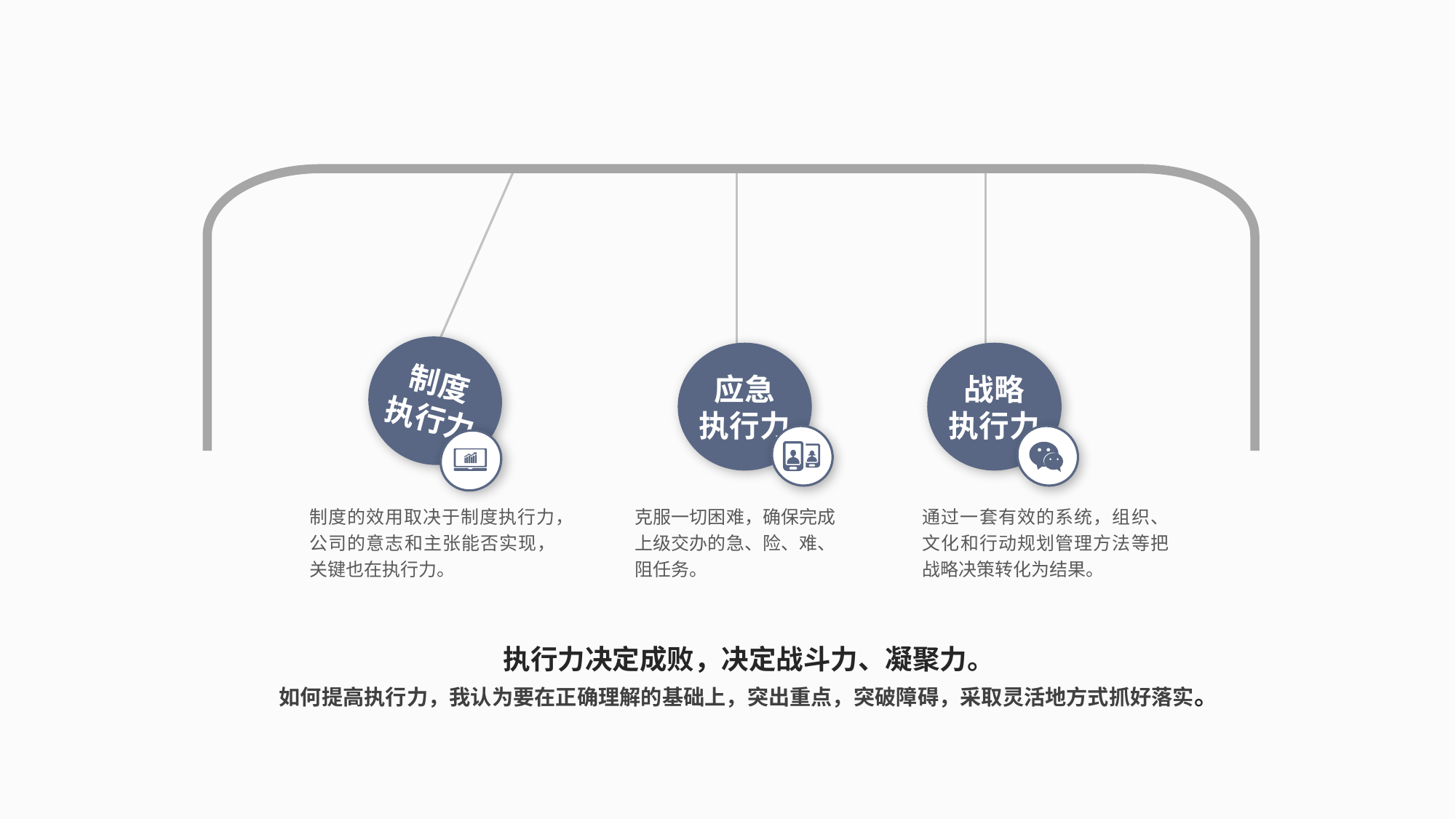

制度
执行力

应急
执行力

战略
执行力

制度的效用取决于制度执行力，公司的意志和主张能否实现，关键也在执行力。
克服一切困难，确保完成上级交办的急、险、难、阻任务。
通过一套有效的系统，组织、文化和行动规划管理方法等把战略决策转化为结果。
执行力决定成败，决定战斗力、凝聚力。
如何提高执行力，我认为要在正确理解的基础上，突出重点，突破障碍，采取灵活地方式抓好落实。